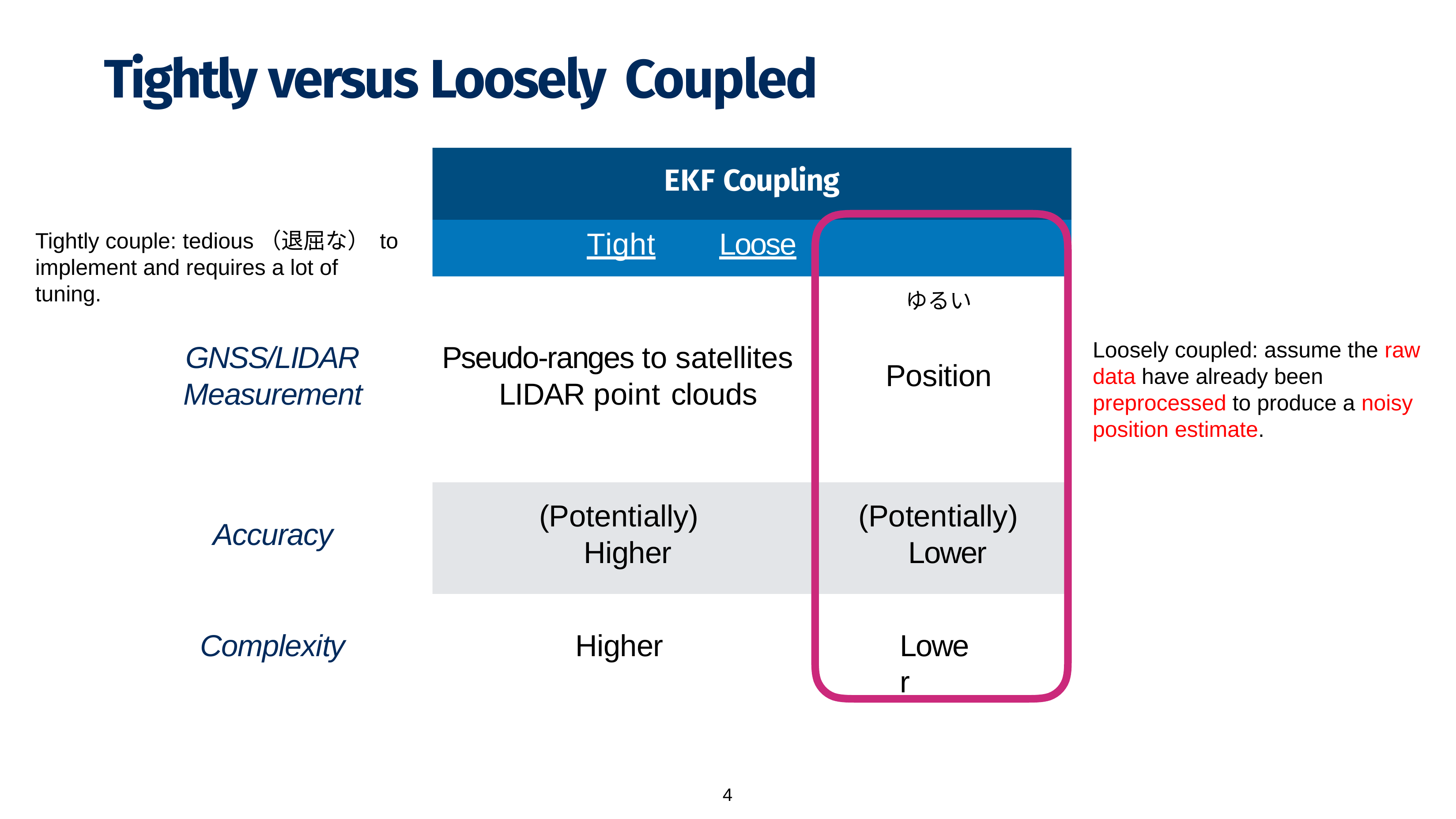

# Tightly versus Loosely Coupled

EKF Coupling

Tightly couple: tedious（退屈な） to implement and requires a lot of tuning.
Tight	Loose
ゆるい
Loosely coupled: assume the raw data have already been preprocessed to produce a noisy position estimate.
GNSS/LIDAR
Measurement
Pseudo-ranges to satellites  LIDAR point clouds
Position
(Potentially)  Higher
(Potentially)  Lower
Accuracy
Complexity
Higher
Lower
4